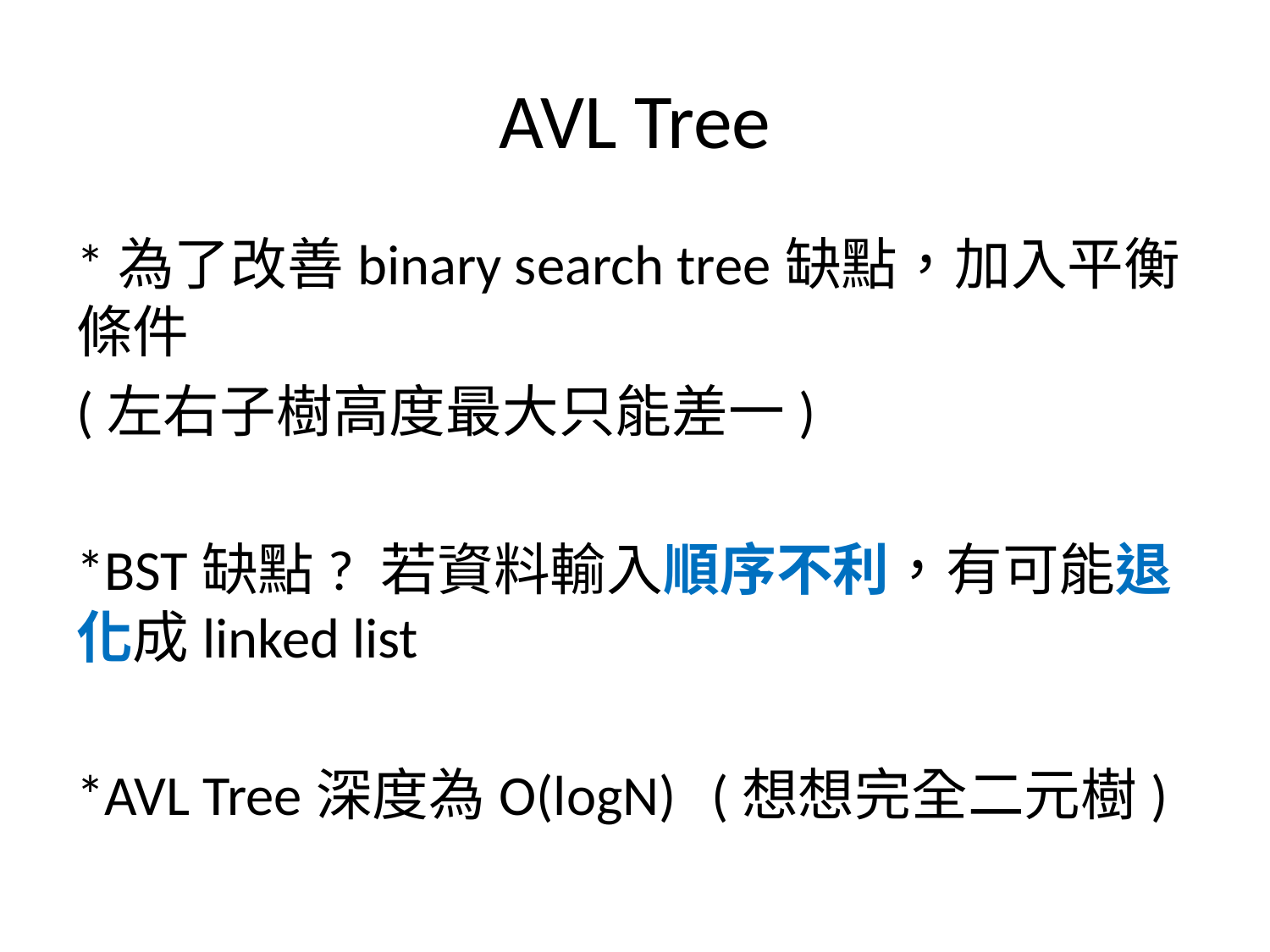

# AVL Tree
*為了改善binary search tree缺點，加入平衡條件
(左右子樹高度最大只能差一)

*BST缺點? 若資料輸入順序不利，有可能退化成linked list

*AVL Tree深度為O(logN) 	(想想完全二元樹)